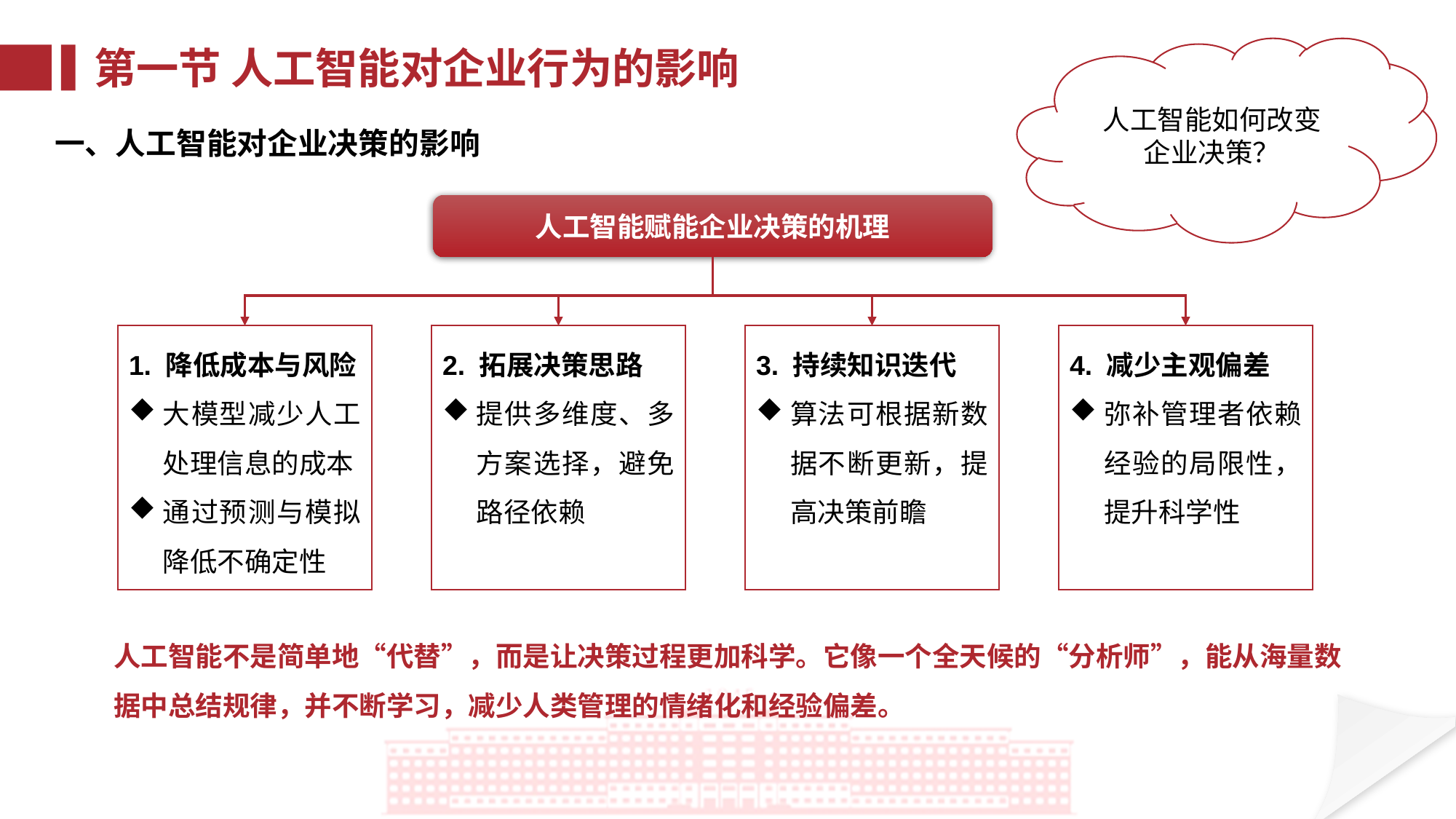

人工智能如何改变
企业决策？
第一节 人工智能对企业行为的影响
一、人工智能对企业决策的影响
人工智能赋能企业决策的机理
1. 降低成本与风险
大模型减少人工处理信息的成本
通过预测与模拟降低不确定性
2. 拓展决策思路
提供多维度、多方案选择，避免路径依赖
3. 持续知识迭代
算法可根据新数据不断更新，提高决策前瞻
4. 减少主观偏差
弥补管理者依赖经验的局限性，提升科学性
人工智能不是简单地“代替”，而是让决策过程更加科学。它像一个全天候的“分析师”，能从海量数据中总结规律，并不断学习，减少人类管理的情绪化和经验偏差。